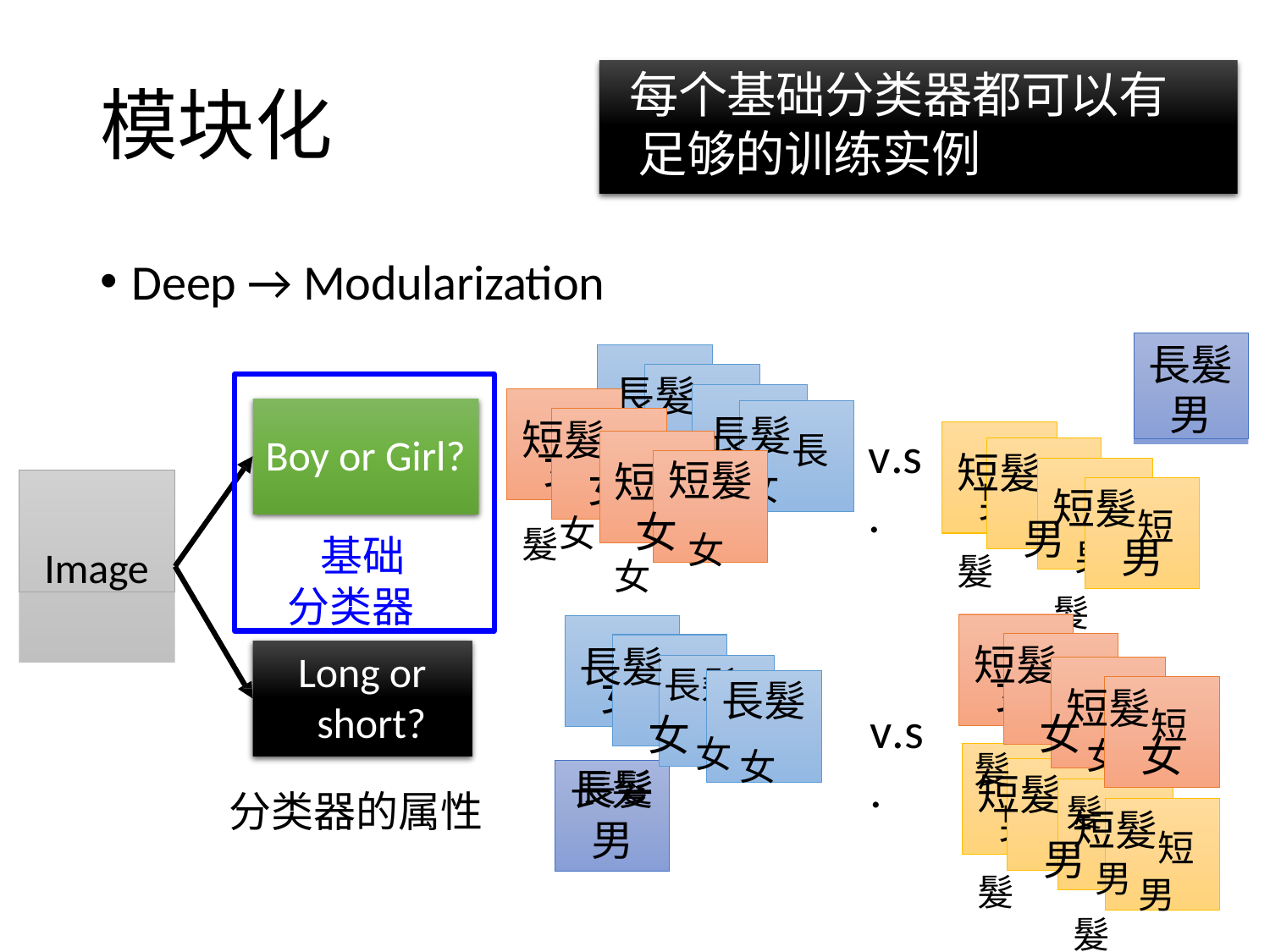

# 每个基础分类器都可以有足够的训练实例
模块化
Deep → Modularization

長髮 男

長髮長髮

基础   分类器

長髮長髮

短髮短髮女

v.s.
短髮短髮
Boy or Girl?

短髮女女女

女

短髮

女
短髮短髮

Image
男

女 女
男 男
男

短髮短髮
長髮長髮長髮

Long or  short?

短髮短髮
女
女

長髮

女女
女女女
v.s.
女

短髮短髮

長髮
男

短髮短髮
分类器的属性
男

男 男男